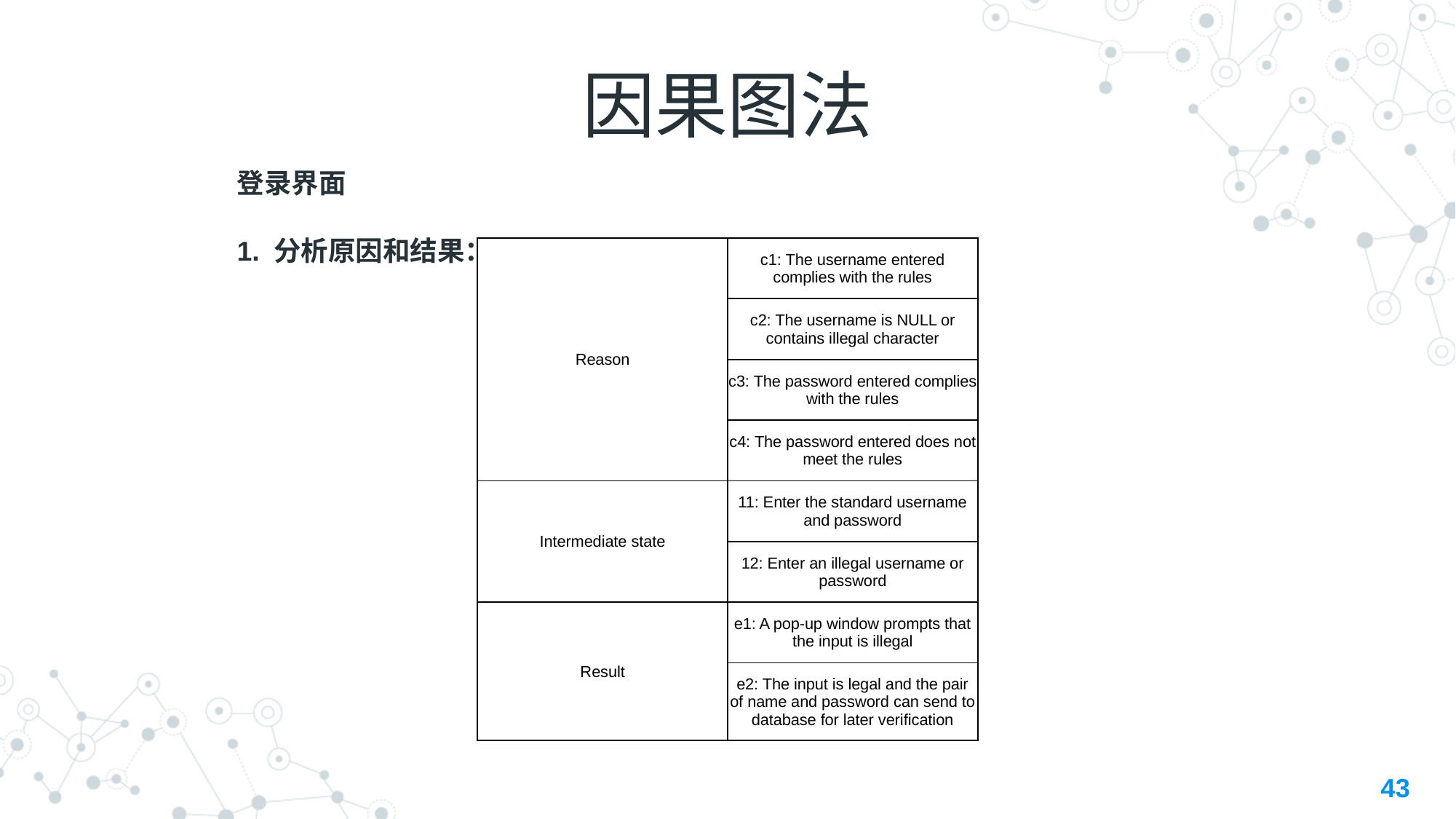

# 因果图法
登录界面
1. 分析原因和结果：
| Reason | c1: The username entered complies with the rules |
| --- | --- |
|  | c2: The username is NULL or contains illegal character |
|  | c3: The password entered complies with the rules |
|  | c4: The password entered does not meet the rules |
| Intermediate state | 11: Enter the standard username and password |
|  | 12: Enter an illegal username or password |
| Result | e1: A pop-up window prompts that the input is illegal |
|  | e2: The input is legal and the pair of name and password can send to database for later verification |
43